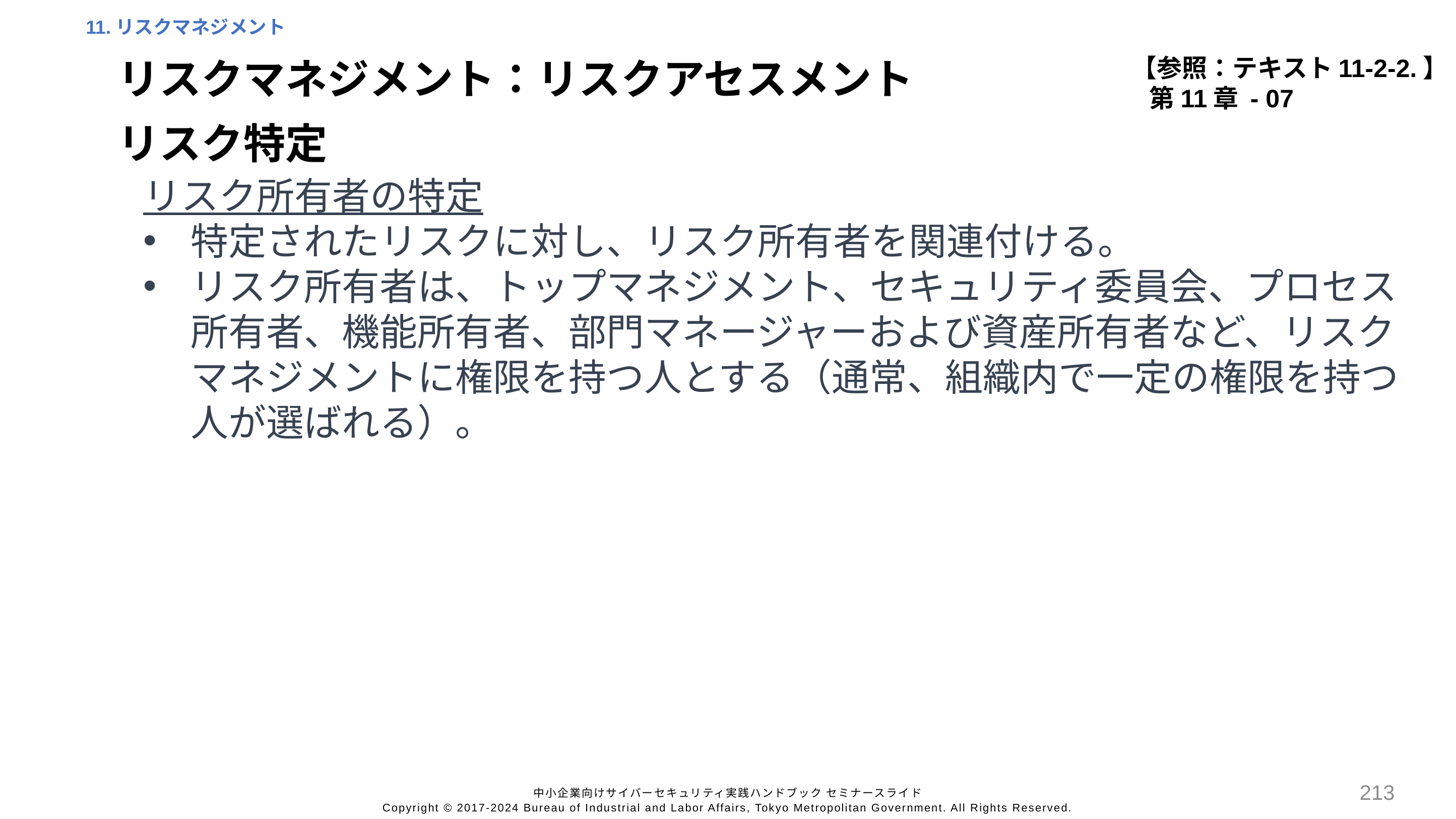

11.リスクマネジメント
【参照：テキスト11-2-2.】
第11章 - 07
リスクマネジメント：リスクアセスメント
リスク特定
リスク所有者の特定
特定されたリスクに対し、リスク所有者を関連付ける。
リスク所有者は、トップマネジメント、セキュリティ委員会、プロセス所有者、機能所有者、部門マネージャーおよび資産所有者など、リスクマネジメントに権限を持つ人とする（通常、組織内で一定の権限を持つ人が選ばれる）。

213